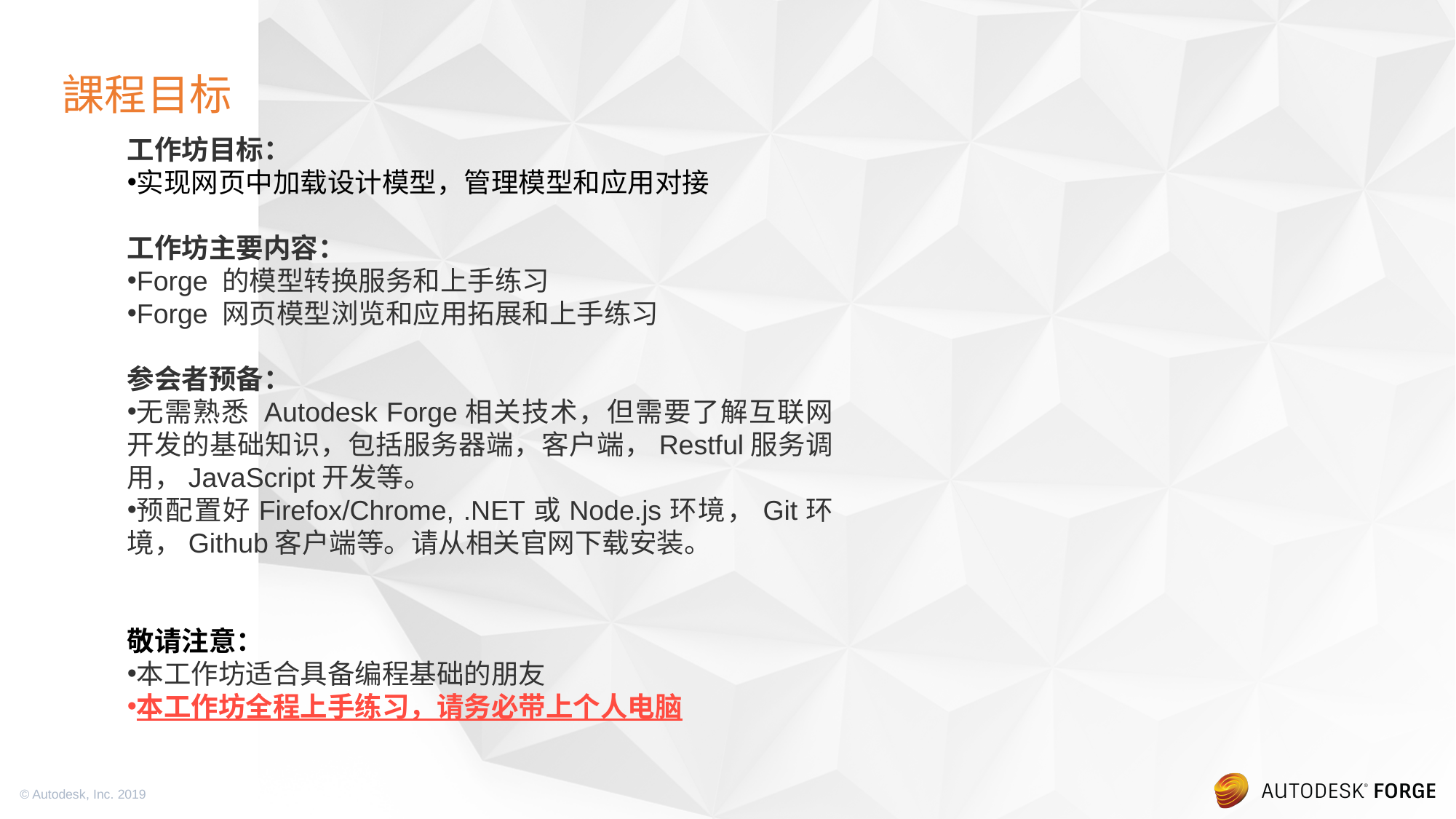

# 課程目标
工作坊目标：
实现网页中加载设计模型，管理模型和应用对接

工作坊主要内容：
Forge 的模型转换服务和上手练习
Forge 网页模型浏览和应用拓展和上手练习

参会者预备：
无需熟悉 Autodesk Forge相关技术，但需要了解互联网开发的基础知识，包括服务器端，客户端，Restful服务调用，JavaScript开发等。
预配置好Firefox/Chrome, .NET或Node.js环境，Git环境，Github客户端等。请从相关官网下载安装。

敬请注意：
本工作坊适合具备编程基础的朋友
本工作坊全程上手练习，请务必带上个人电脑